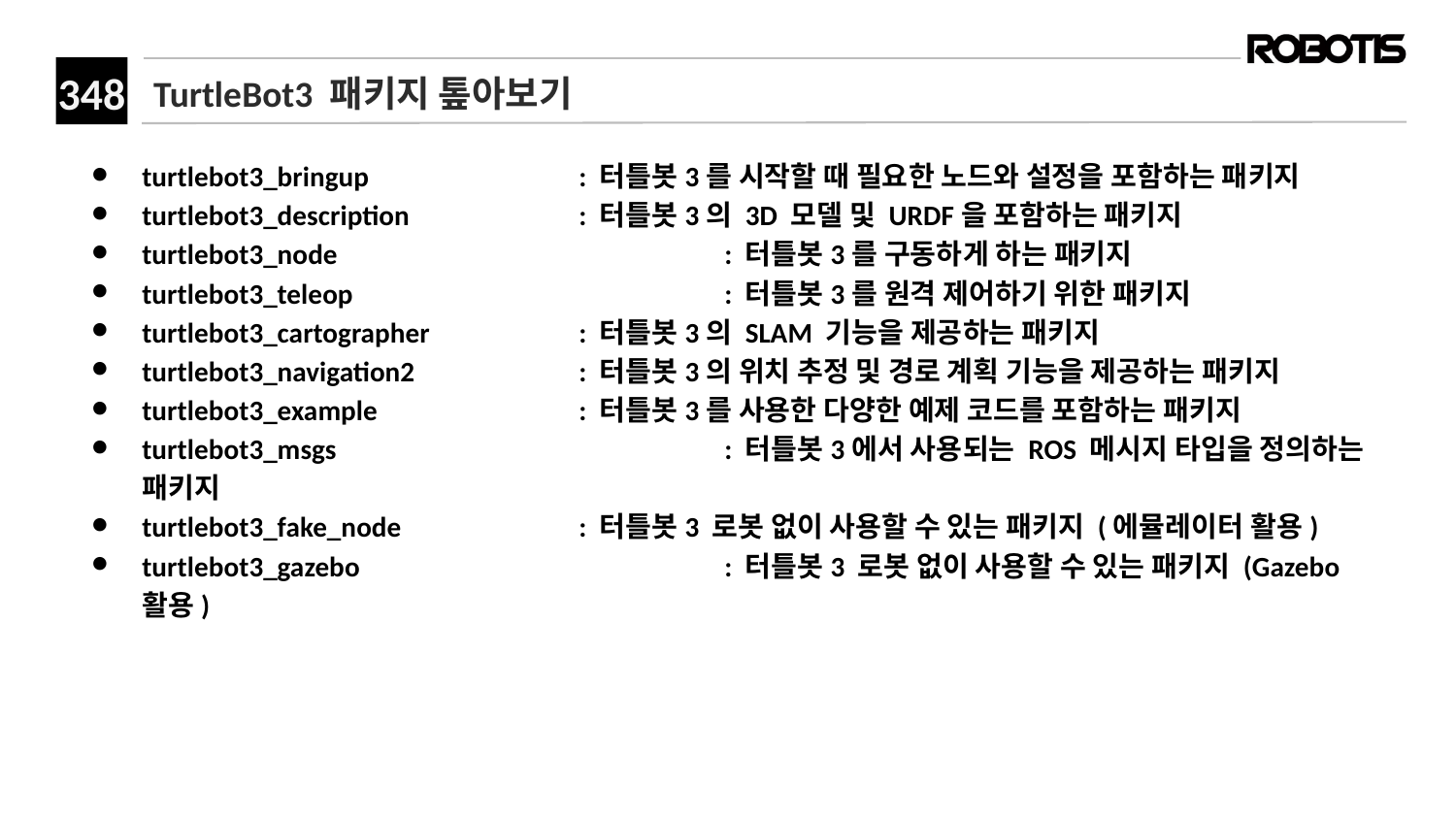

# TurtleBot3 패키지 톺아보기
turtlebot3_bringup		: 터틀봇3를 시작할 때 필요한 노드와 설정을 포함하는 패키지
turtlebot3_description		: 터틀봇3의 3D 모델 및 URDF을 포함하는 패키지
turtlebot3_node			: 터틀봇3를 구동하게 하는 패키지
turtlebot3_teleop			: 터틀봇3를 원격 제어하기 위한 패키지
turtlebot3_cartographer		: 터틀봇3의 SLAM 기능을 제공하는 패키지
turtlebot3_navigation2		: 터틀봇3의 위치 추정 및 경로 계획 기능을 제공하는 패키지
turtlebot3_example		: 터틀봇3를 사용한 다양한 예제 코드를 포함하는 패키지
turtlebot3_msgs			: 터틀봇3에서 사용되는 ROS 메시지 타입을 정의하는 패키지
turtlebot3_fake_node		: 터틀봇3 로봇 없이 사용할 수 있는 패키지 (에뮬레이터 활용)
turtlebot3_gazebo			: 터틀봇3 로봇 없이 사용할 수 있는 패키지 (Gazebo 활용)